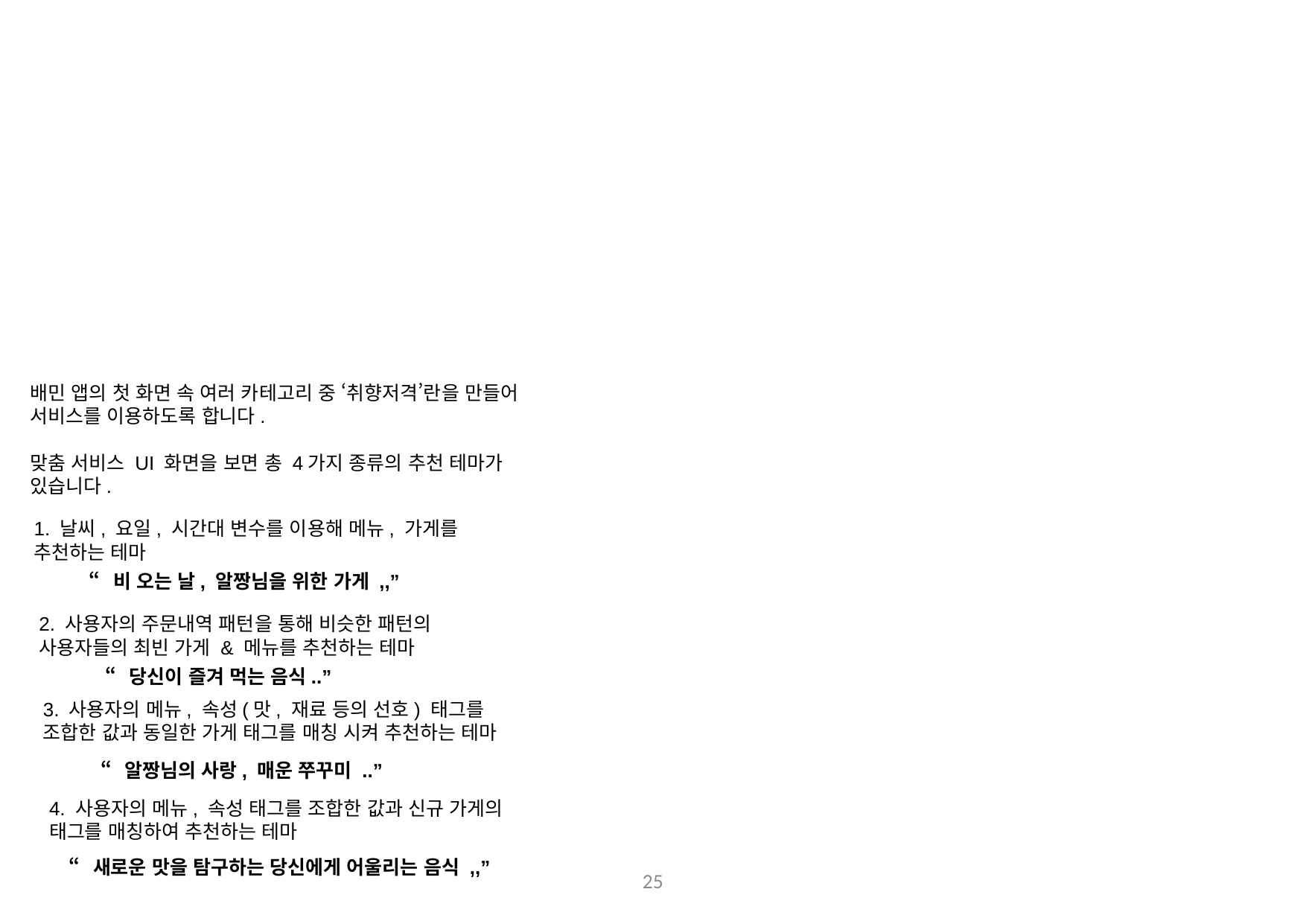

#

배민 앱의 첫 화면 속 여러 카테고리 중 ‘취향저격’란을 만들어 서비스를 이용하도록 합니다.

맞춤 서비스 UI 화면을 보면 총 4가지 종류의 추천 테마가 있습니다.

1. 날씨, 요일, 시간대 변수를 이용해 메뉴, 가게를 추천하는 테마

“비 오는 날, 알짱님을 위한 가게 ,,”

2. 사용자의 주문내역 패턴을 통해 비슷한 패턴의 사용자들의 최빈 가게 & 메뉴를 추천하는 테마
“당신이 즐겨 먹는 음식..”

3. 사용자의 메뉴, 속성(맛, 재료 등의 선호) 태그를 조합한 값과 동일한 가게 태그를 매칭 시켜 추천하는 테마
“알짱님의 사랑, 매운 쭈꾸미 ..”

4. 사용자의 메뉴, 속성 태그를 조합한 값과 신규 가게의 태그를 매칭하여 추천하는 테마
“새로운 맛을 탐구하는 당신에게 어울리는 음식 ,,”
25